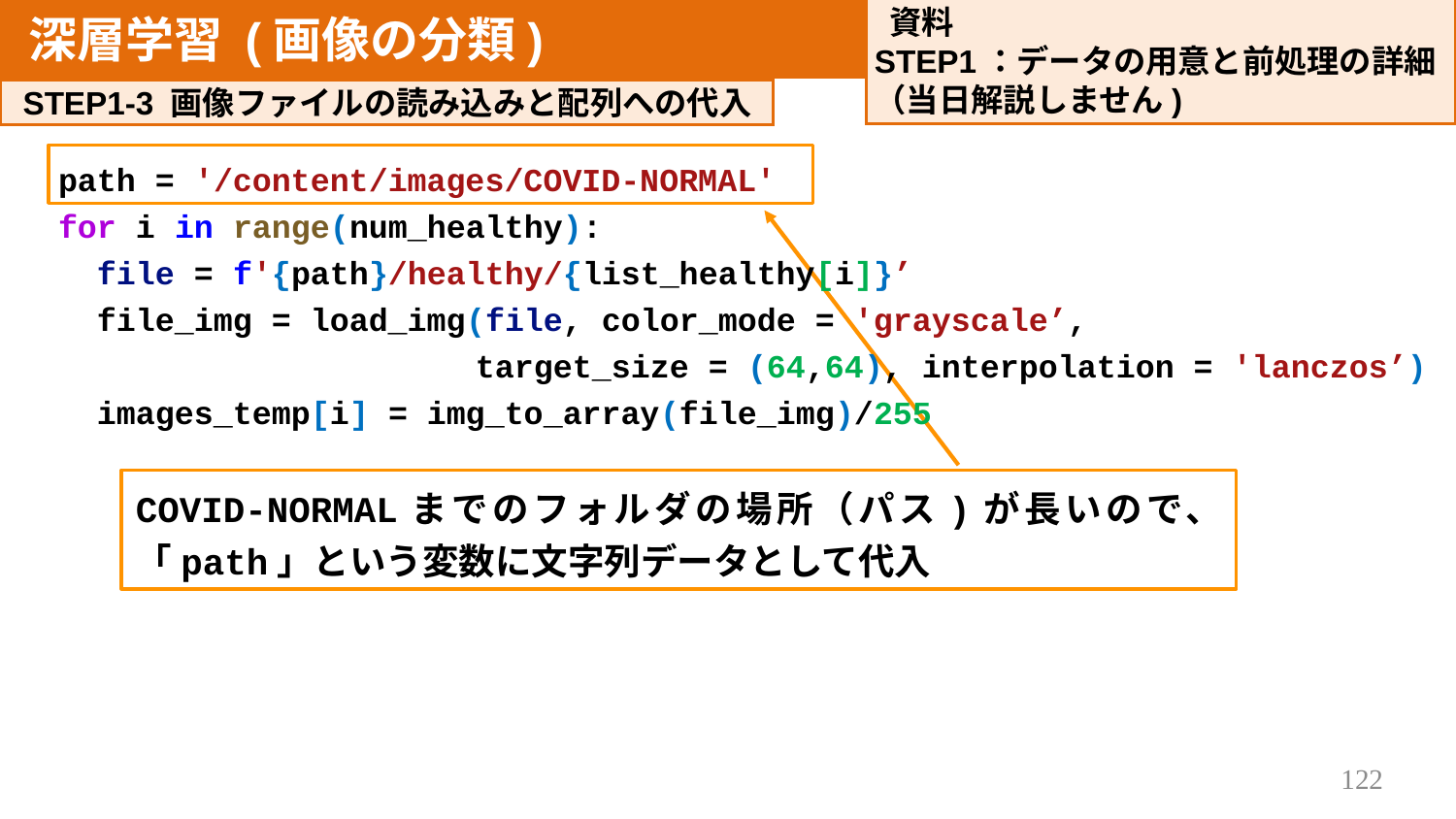

資料
STEP1：データの用意と前処理の詳細
（​当日解説しません)
深層学習 (画像の分類)
決定木分析
STEP1-3 画像ファイルの読み込みと配列への代入
path = '/content/images/COVID-NORMAL'
for i in range(num_healthy):
  file = f'{path}/healthy/{list_healthy[i]}’
  file_img = load_img(file, color_mode = 'grayscale’,
 	              target_size = (64,64), interpolation = 'lanczos’)
  images_temp[i] = img_to_array(file_img)/255

COVID-NORMALまでのフォルダの場所（パス)が長いので、「path」という変数に文字列データとして代入
122